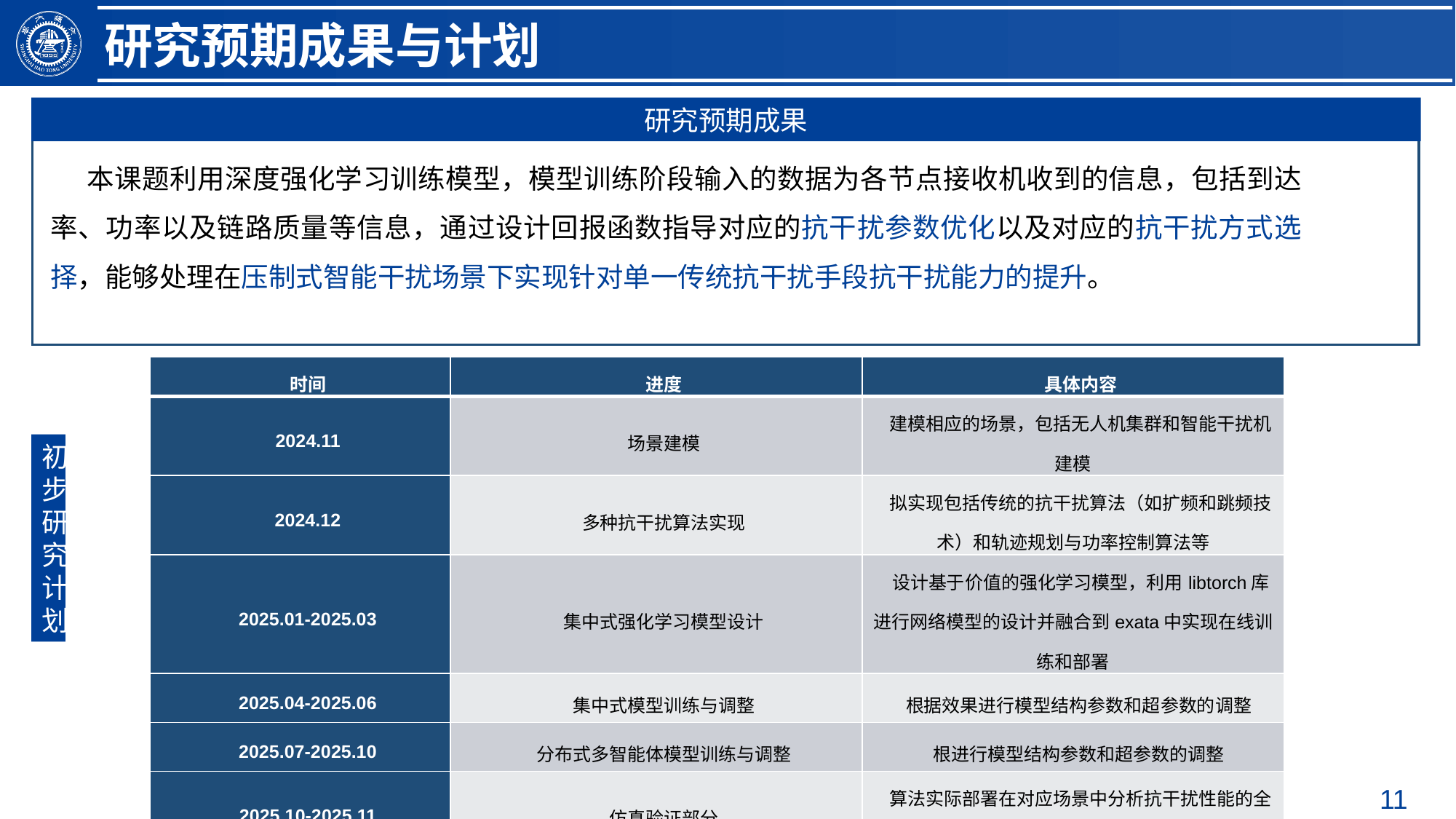

研究预期成果与计划
研究预期成果

本课题利用深度强化学习训练模型，模型训练阶段输入的数据为各节点接收机收到的信息，包括到达率、功率以及链路质量等信息，通过设计回报函数指导对应的抗干扰参数优化以及对应的抗干扰方式选择，能够处理在压制式智能干扰场景下实现针对单一传统抗干扰手段抗干扰能力的提升。
| 时间 | 进度 | 具体内容 |
| --- | --- | --- |
| 2024.11 | 场景建模 | 建模相应的场景，包括无人机集群和智能干扰机建模 |
| 2024.12 | 多种抗干扰算法实现 | 拟实现包括传统的抗干扰算法（如扩频和跳频技术）和轨迹规划与功率控制算法等 |
| 2025.01-2025.03 | 集中式强化学习模型设计 | 设计基于价值的强化学习模型，利用libtorch库进行网络模型的设计并融合到exata中实现在线训练和部署 |
| 2025.04-2025.06 | 集中式模型训练与调整 | 根据效果进行模型结构参数和超参数的调整 |
| 2025.07-2025.10 | 分布式多智能体模型训练与调整 | 根进行模型结构参数和超参数的调整 |
| 2025.10-2025.11 | 仿真验证部分 | 算法实际部署在对应场景中分析抗干扰性能的全方位评估，验证模型的泛化能力 |
初步研究计划
11